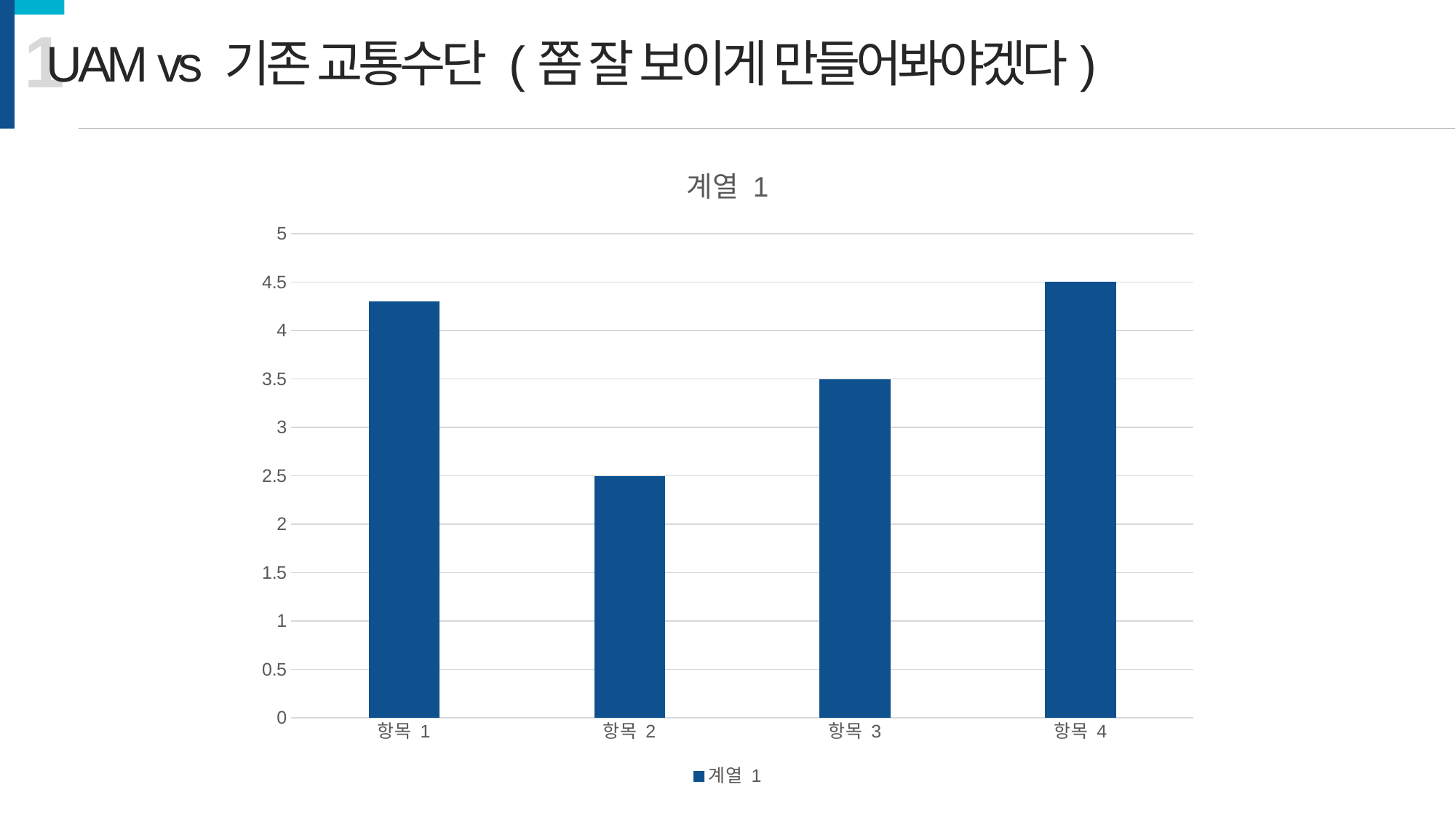

1
UAM vs 기존 교통수단 (쫌 잘 보이게 만들어봐야겠다)

### Chart:

| Category | 계열 1 |
|---|---|
| 항목 1 | 4.3 |
| 항목 2 | 2.5 |
| 항목 3 | 3.5 |
| 항목 4 | 4.5 |